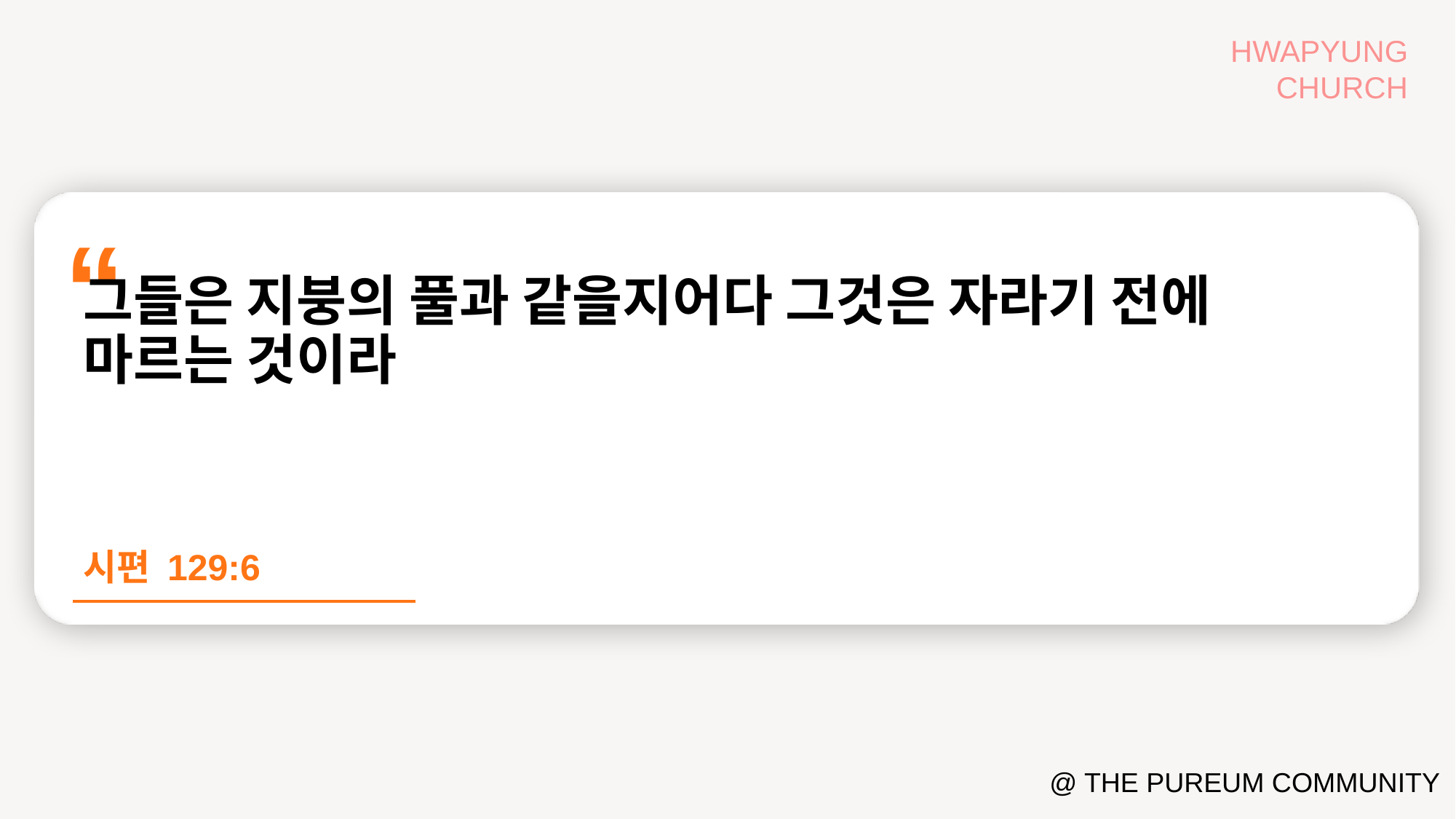

그들은 지붕의 풀과 같을지어다 그것은 자라기 전에 마르는 것이라
시편 129:6